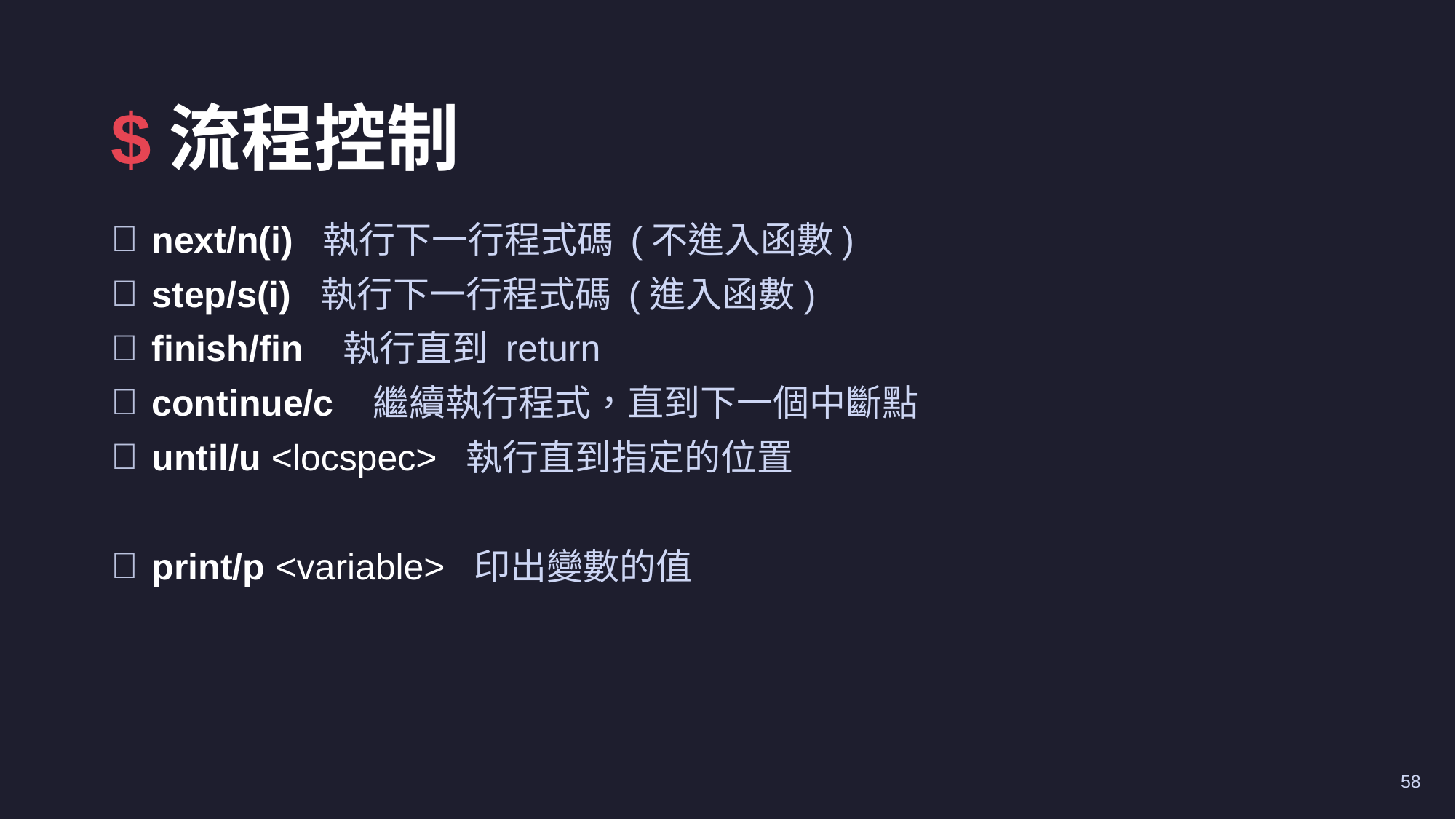

# $流程控制
next/n(i)  執行下一行程式碼 (不進入函數)
step/s(i)  執行下一行程式碼 (進入函數)
finish/fin   執行直到 return
continue/c   繼續執行程式，直到下一個中斷點
until/u <locspec>  執行直到指定的位置

print/p <variable>  印出變數的值

58